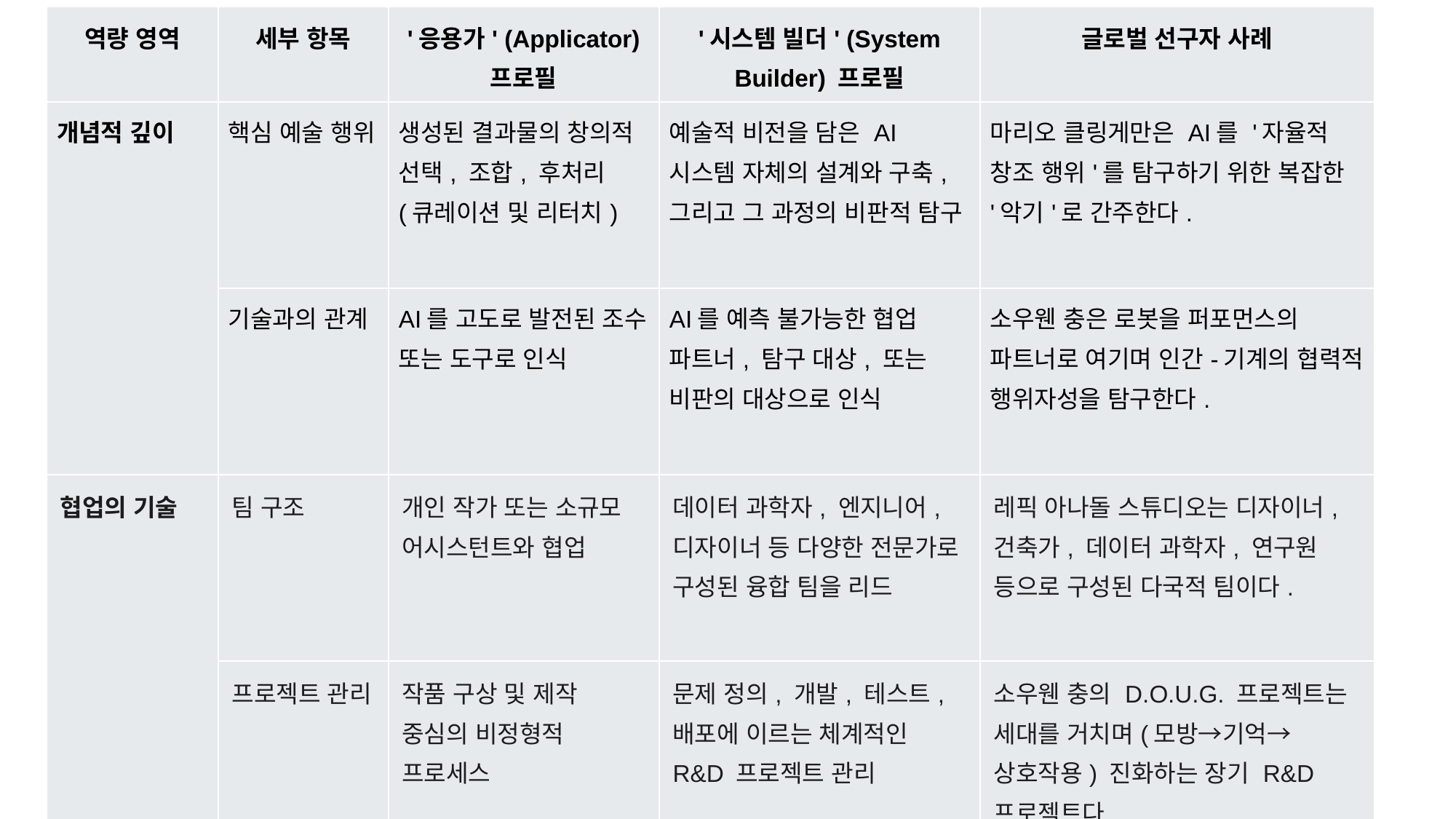

| 역량 영역 | 세부 항목 | '응용가' (Applicator) 프로필 | '시스템 빌더' (System Builder) 프로필 | 글로벌 선구자 사례 |
| --- | --- | --- | --- | --- |
| 개념적 깊이 | 핵심 예술 행위 | 생성된 결과물의 창의적 선택, 조합, 후처리 (큐레이션 및 리터치) | 예술적 비전을 담은 AI 시스템 자체의 설계와 구축, 그리고 그 과정의 비판적 탐구 | 마리오 클링게만은 AI를 '자율적 창조 행위'를 탐구하기 위한 복잡한 '악기'로 간주한다. |
|  | 기술과의 관계 | AI를 고도로 발전된 조수 또는 도구로 인식 | AI를 예측 불가능한 협업 파트너, 탐구 대상, 또는 비판의 대상으로 인식 | 소우웬 충은 로봇을 퍼포먼스의 파트너로 여기며 인간-기계의 협력적 행위자성을 탐구한다. |
| 협업의 기술 | 팀 구조 | 개인 작가 또는 소규모 어시스턴트와 협업 | 데이터 과학자, 엔지니어, 디자이너 등 다양한 전문가로 구성된 융합 팀을 리드 | 레픽 아나돌 스튜디오는 디자이너, 건축가, 데이터 과학자, 연구원 등으로 구성된 다국적 팀이다. |
|  | 프로젝트 관리 | 작품 구상 및 제작 중심의 비정형적 프로세스 | 문제 정의, 개발, 테스트, 배포에 이르는 체계적인 R&D 프로젝트 관리 | 소우웬 충의 D.O.U.G. 프로젝트는 세대를 거치며(모방→기억→상호작용) 진화하는 장기 R&D 프로젝트다. |